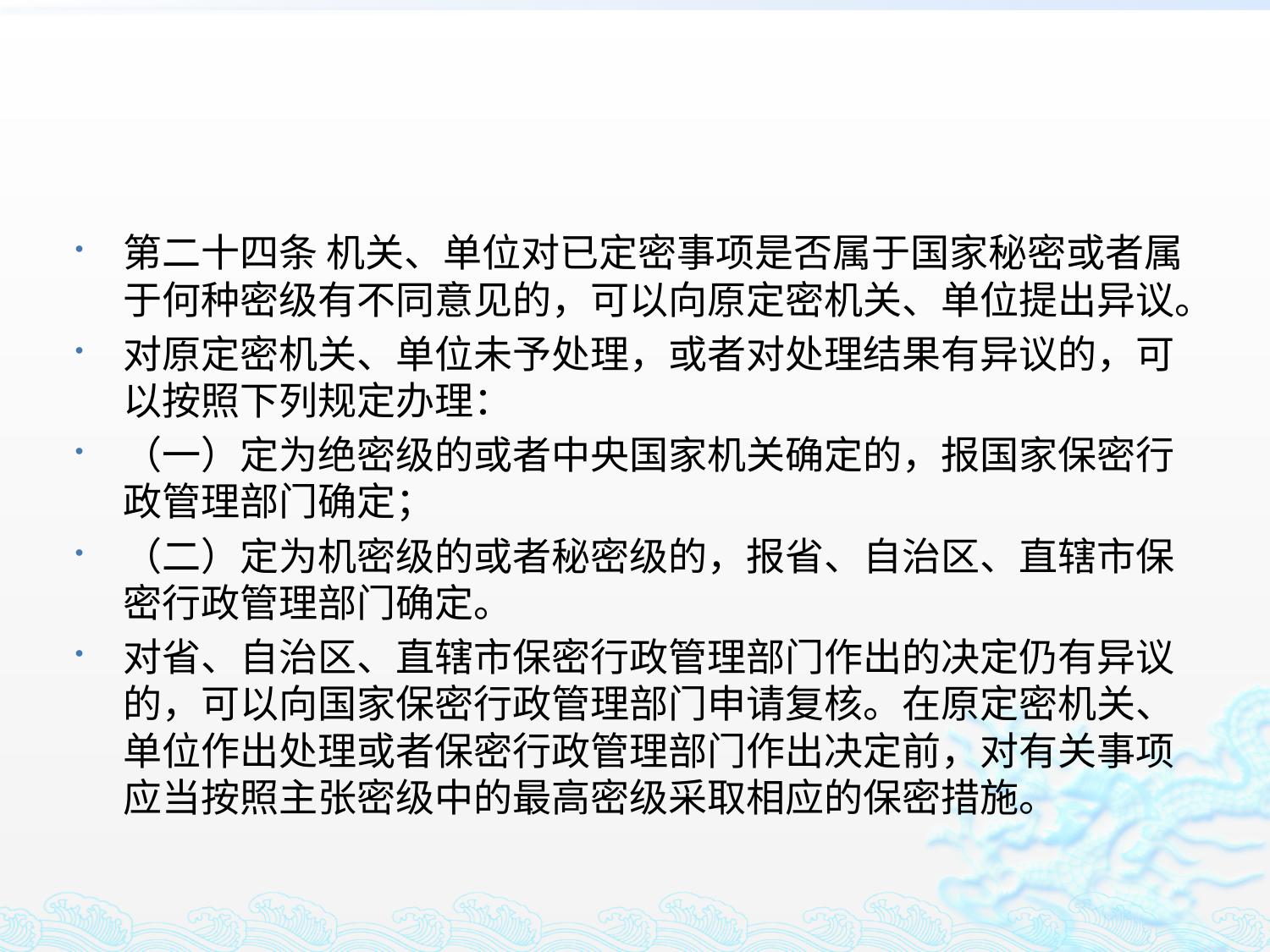

#
第二十四条 机关、单位对已定密事项是否属于国家秘密或者属于何种密级有不同意见的，可以向原定密机关、单位提出异议。
对原定密机关、单位未予处理，或者对处理结果有异议的，可以按照下列规定办理：
（一）定为绝密级的或者中央国家机关确定的，报国家保密行政管理部门确定；
（二）定为机密级的或者秘密级的，报省、自治区、直辖市保密行政管理部门确定。
对省、自治区、直辖市保密行政管理部门作出的决定仍有异议的，可以向国家保密行政管理部门申请复核。在原定密机关、单位作出处理或者保密行政管理部门作出决定前，对有关事项应当按照主张密级中的最高密级采取相应的保密措施。